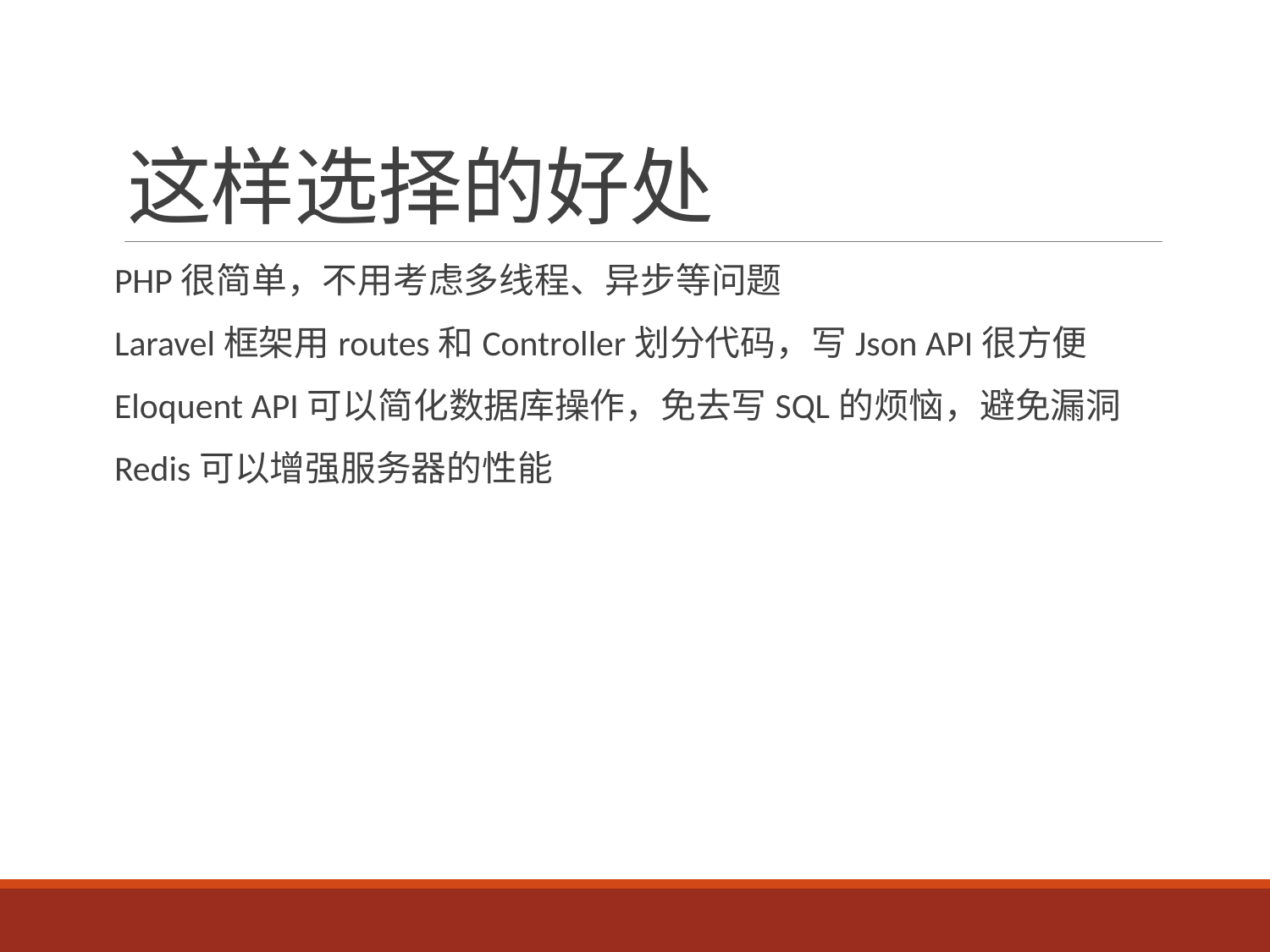

# 这样选择的好处
PHP很简单，不用考虑多线程、异步等问题
Laravel框架用routes和Controller划分代码，写Json API很方便
Eloquent API可以简化数据库操作，免去写SQL的烦恼，避免漏洞
Redis可以增强服务器的性能